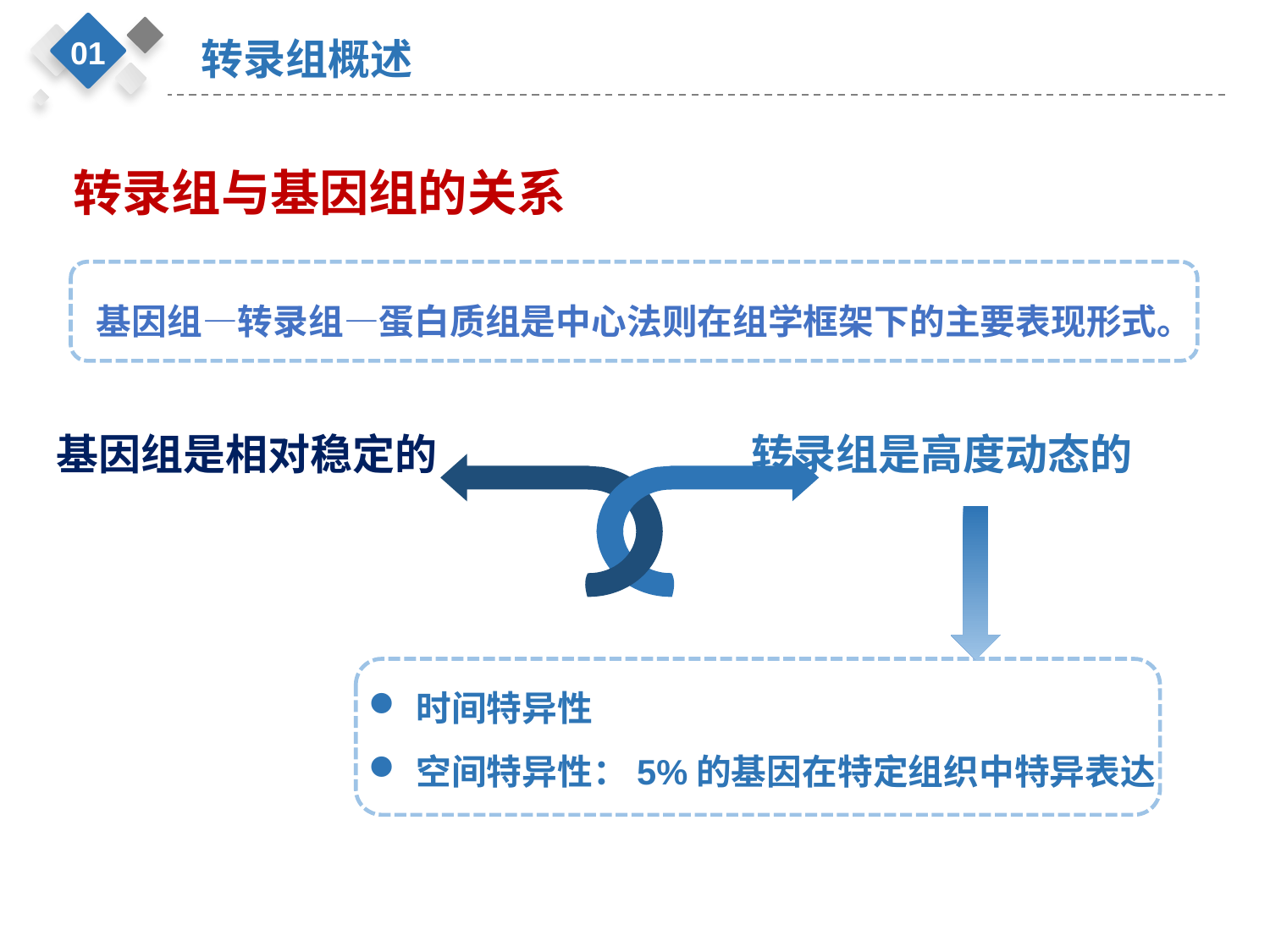

01

转录组概述
转录组与基因组的关系

基因组—转录组—蛋白质组是中心法则在组学框架下的主要表现形式。

基因组是相对稳定的                                 转录组是高度动态的

时间特异性
空间特异性：5%的基因在特定组织中特异表达